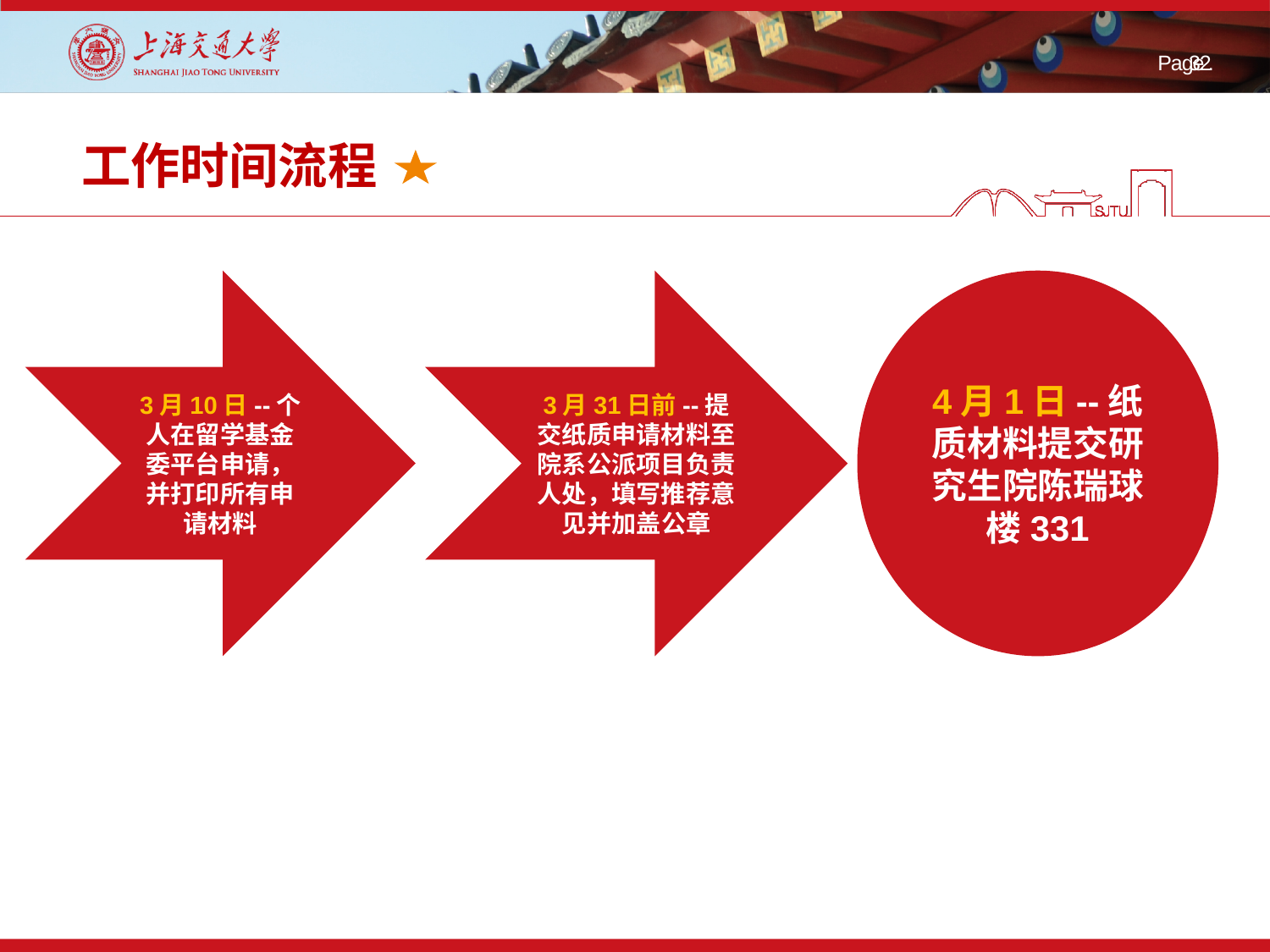

# 工作时间流程

3月10日--个人在留学基金委平台申请，并打印所有申请材料
3月31日前--提交纸质申请材料至院系公派项目负责人处，填写推荐意见并加盖公章
4月1日--纸质材料提交研究生院陈瑞球楼331